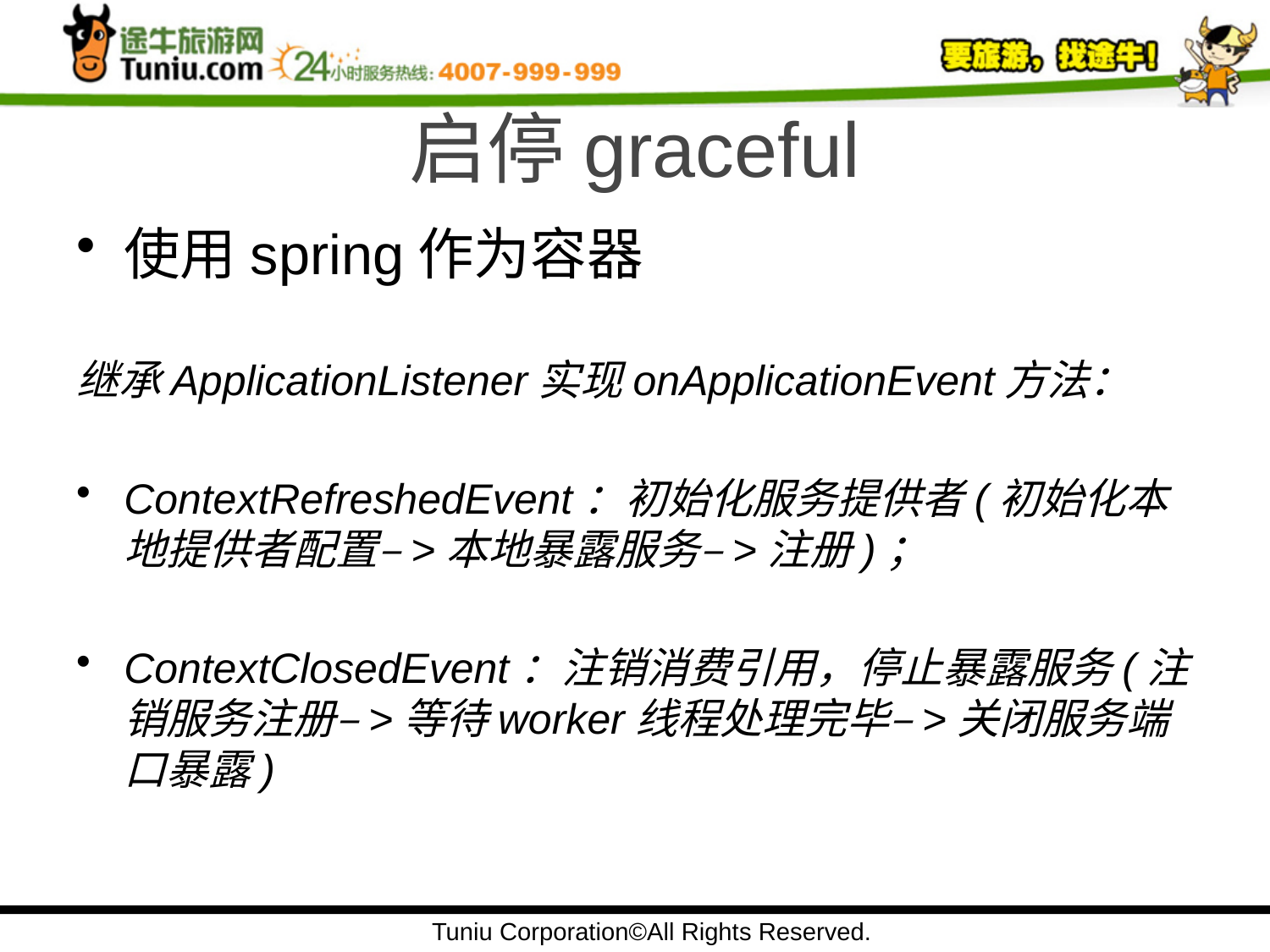

# 启停graceful
使用spring作为容器

继承ApplicationListener实现onApplicationEvent方法：

ContextRefreshedEvent：初始化服务提供者(初始化本地提供者配置–>本地暴露服务–>注册)；

ContextClosedEvent：注销消费引用，停止暴露服务(注销服务注册–>等待worker线程处理完毕–>关闭服务端口暴露)